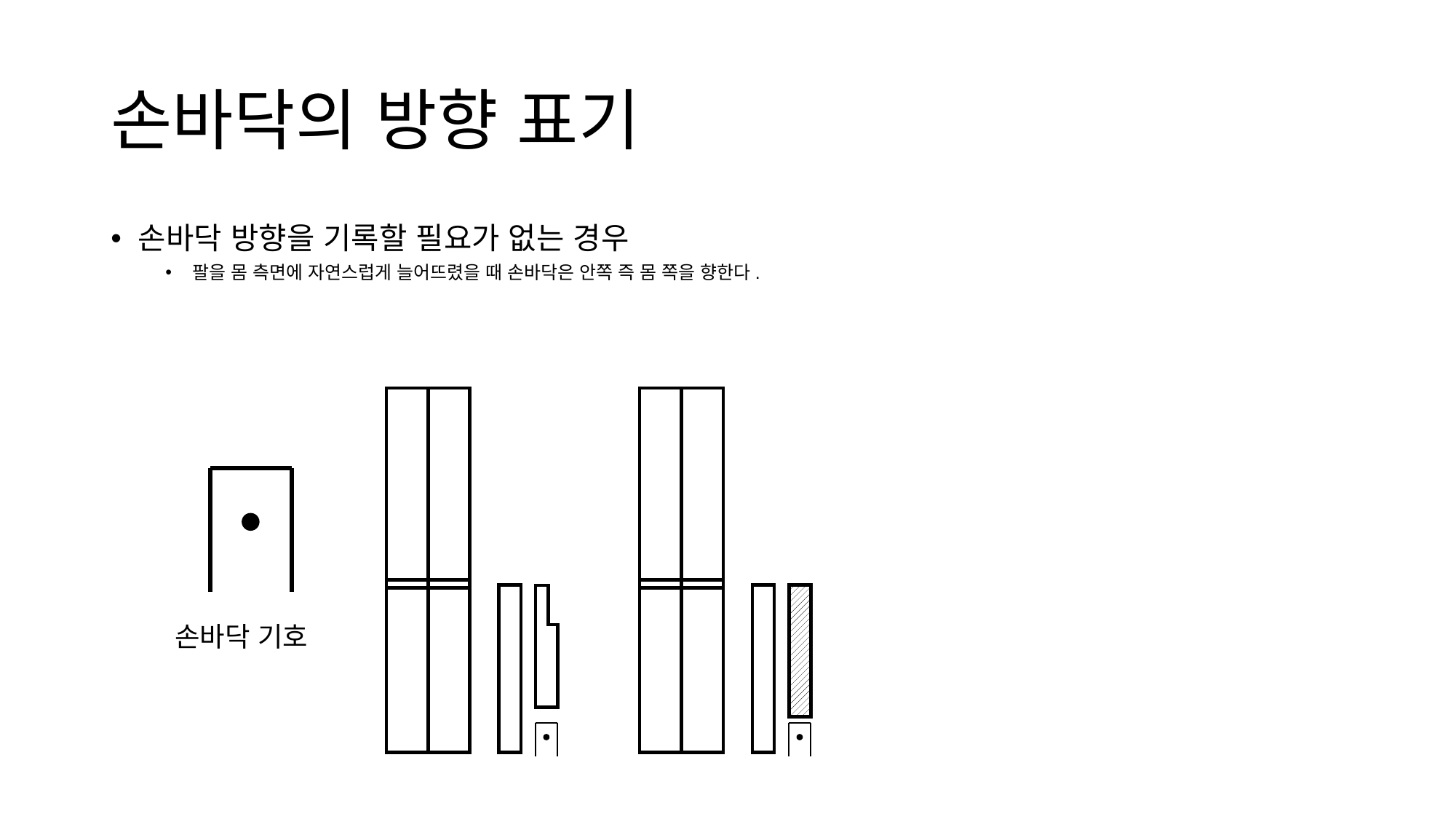

# 손바닥의 방향 표기
손바닥 방향을 기록할 필요가 없는 경우
팔을 몸 측면에 자연스럽게 늘어뜨렸을 때 손바닥은 안쪽 즉 몸 쪽을 향한다.

손바닥 기호